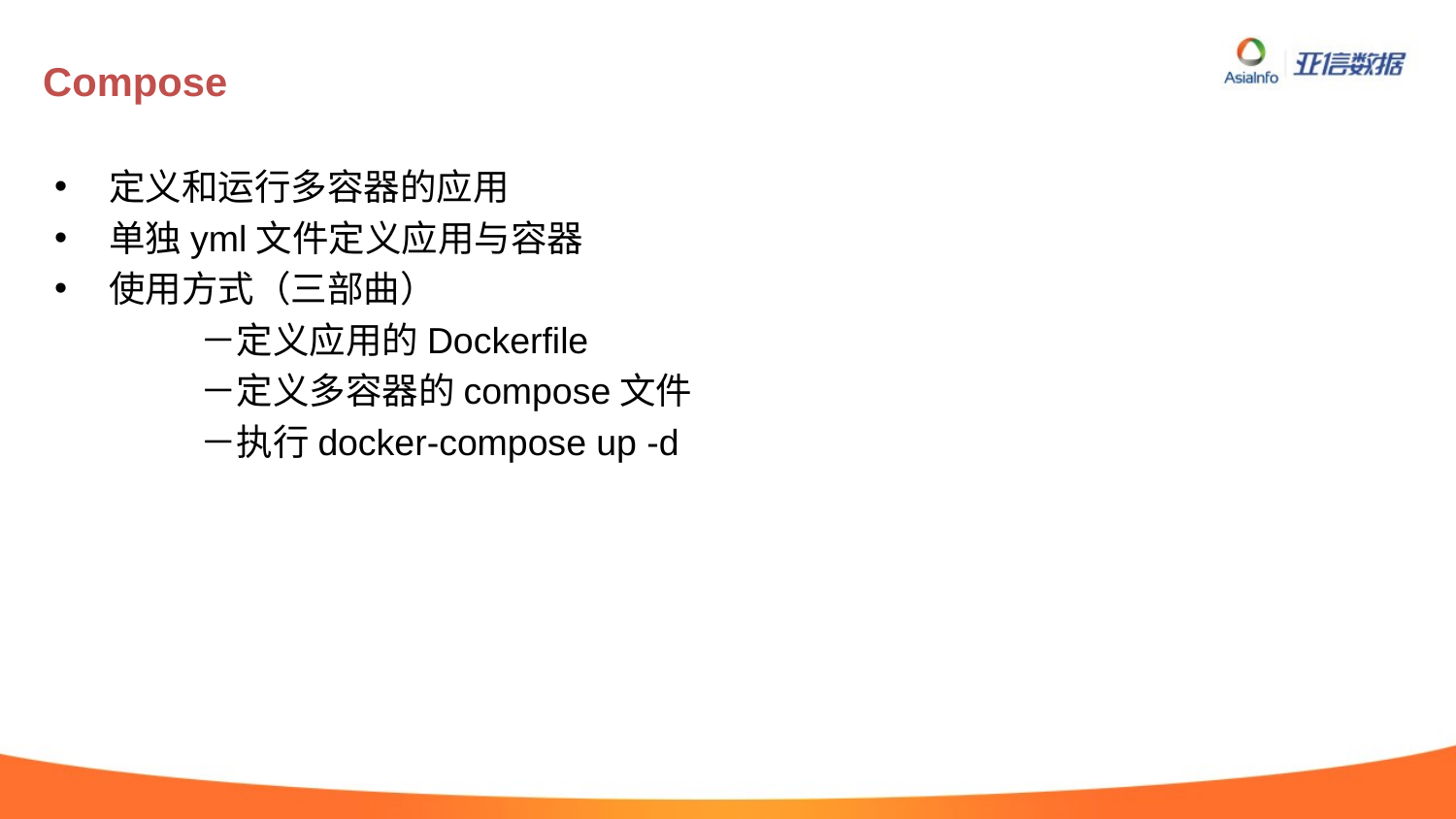

# Compose
定义和运行多容器的应用
单独yml文件定义应用与容器
使用方式（三部曲）
	－定义应用的Dockerfile
	－定义多容器的compose文件
	－执行docker-compose up -d